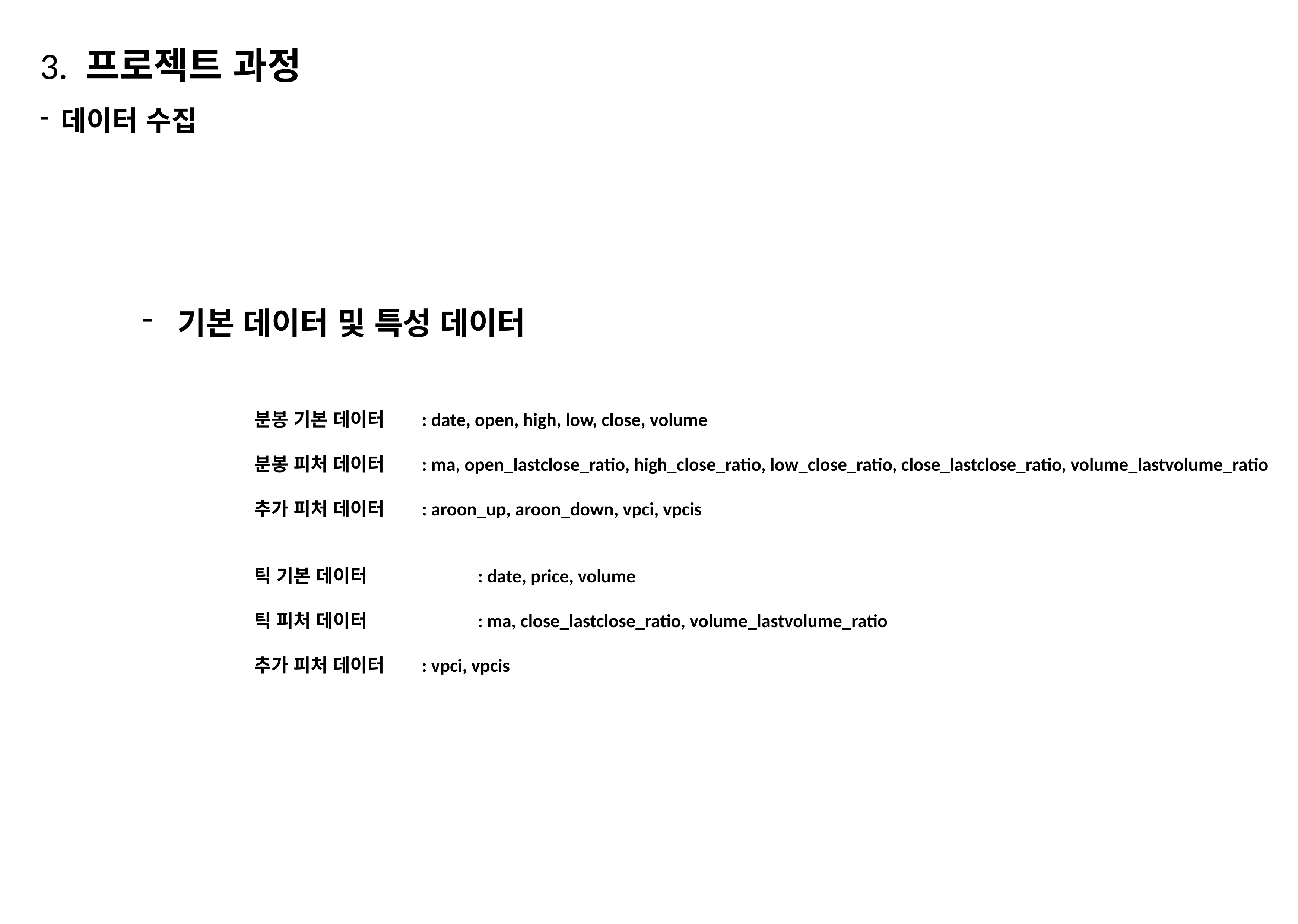

3. 프로젝트 과정
데이터 수집
기본 데이터 및 특성 데이터

		분봉 기본 데이터 	: date, open, high, low, close, volume

		분봉 피처 데이터 	: ma, open_lastclose_ratio, high_close_ratio, low_close_ratio, close_lastclose_ratio, volume_lastvolume_ratio

		추가 피처 데이터 	: aroon_up, aroon_down, vpci, vpcis

		틱 기본 데이터 		: date, price, volume

		틱 피처 데이터 		: ma, close_lastclose_ratio, volume_lastvolume_ratio

		추가 피처 데이터 	: vpci, vpcis